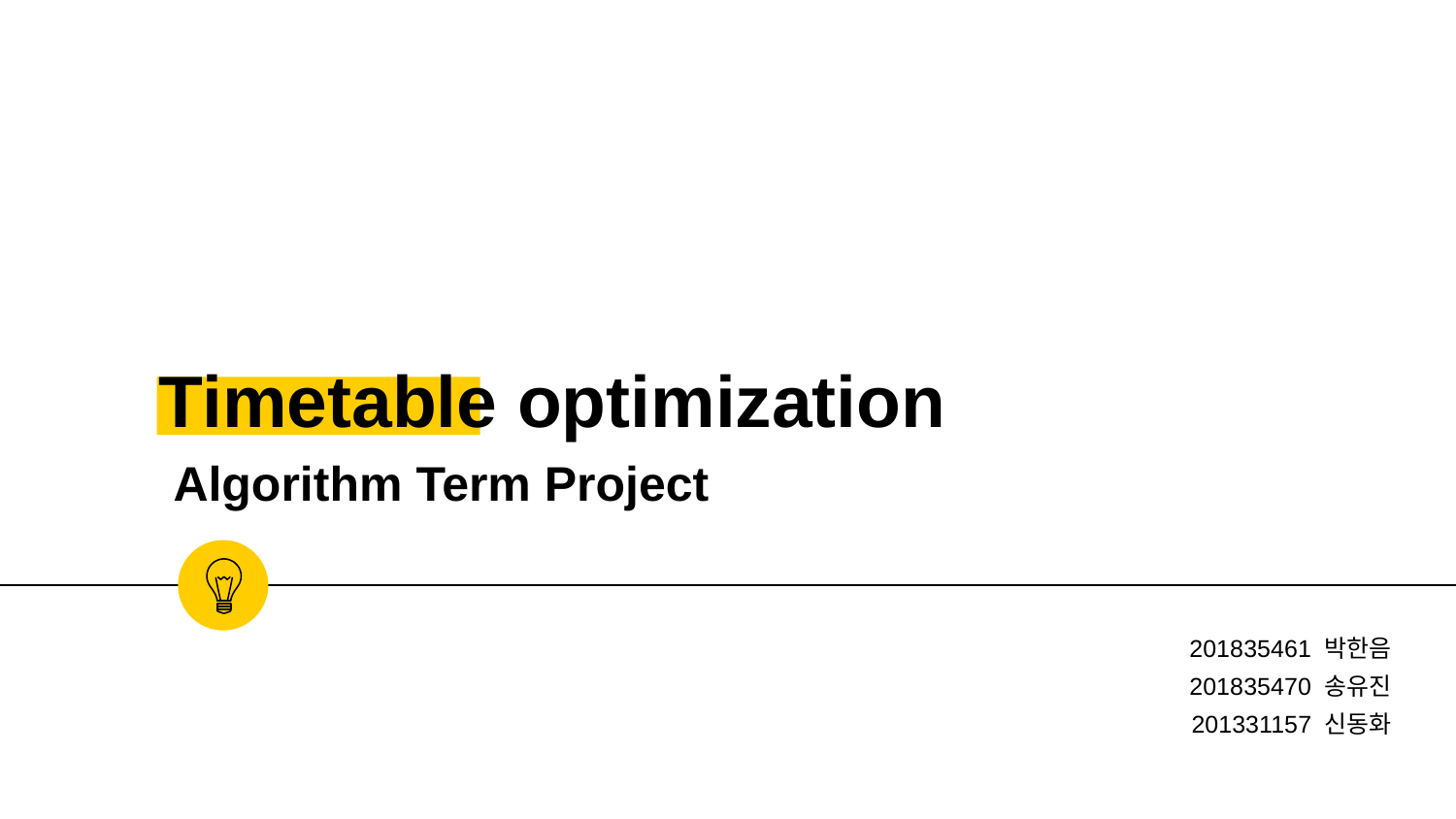

Timetable optimization

# Algorithm Term Project

201835461 박한음
201835470 송유진
201331157 신동화